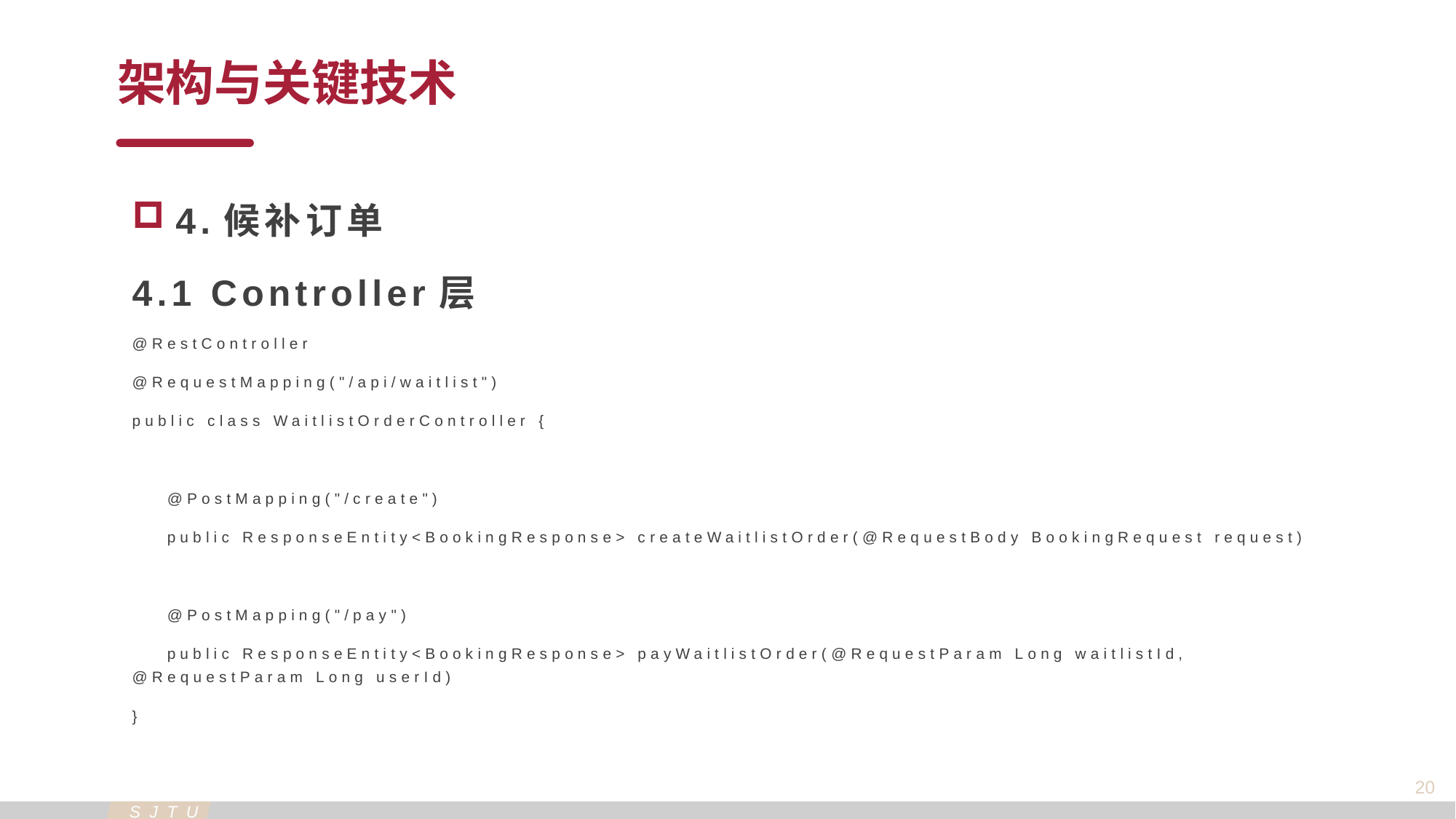

架构与关键技术
4.候补订单
4.1 Controller层
@RestController
@RequestMapping("/api/waitlist")
public class WaitlistOrderController {

    @PostMapping("/create")
    public ResponseEntity<BookingResponse> createWaitlistOrder(@RequestBody BookingRequest request)

    @PostMapping("/pay")
    public ResponseEntity<BookingResponse> payWaitlistOrder(@RequestParam Long waitlistId, @RequestParam Long userId)
}
20